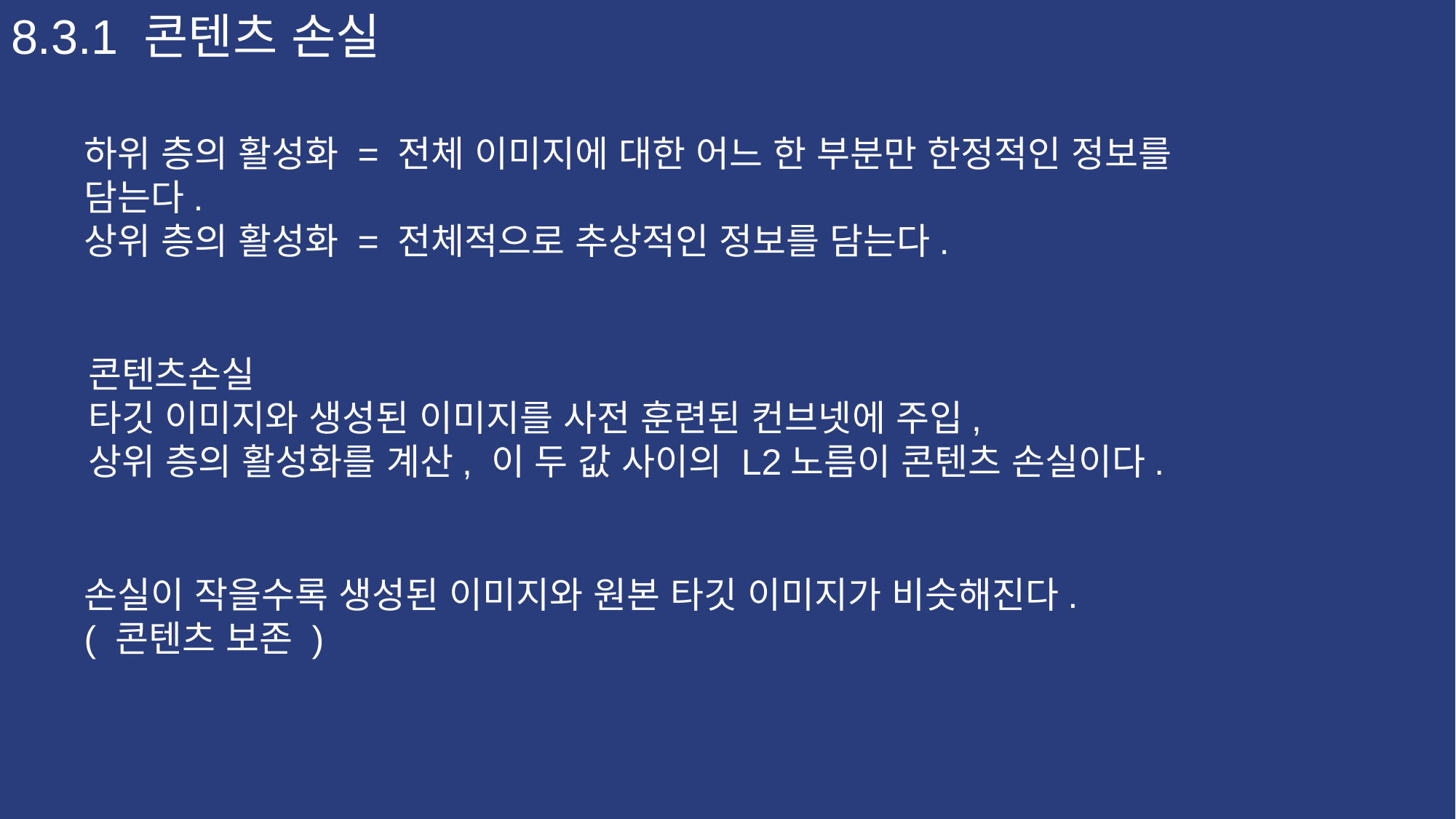

8.3.1 콘텐츠 손실
하위 층의 활성화 = 전체 이미지에 대한 어느 한 부분만 한정적인 정보를 담는다.
상위 층의 활성화 = 전체적으로 추상적인 정보를 담는다.
콘텐츠손실
타깃 이미지와 생성된 이미지를 사전 훈련된 컨브넷에 주입,
상위 층의 활성화를 계산, 이 두 값 사이의 L2노름이 콘텐츠 손실이다.
손실이 작을수록 생성된 이미지와 원본 타깃 이미지가 비슷해진다. ( 콘텐츠 보존 )